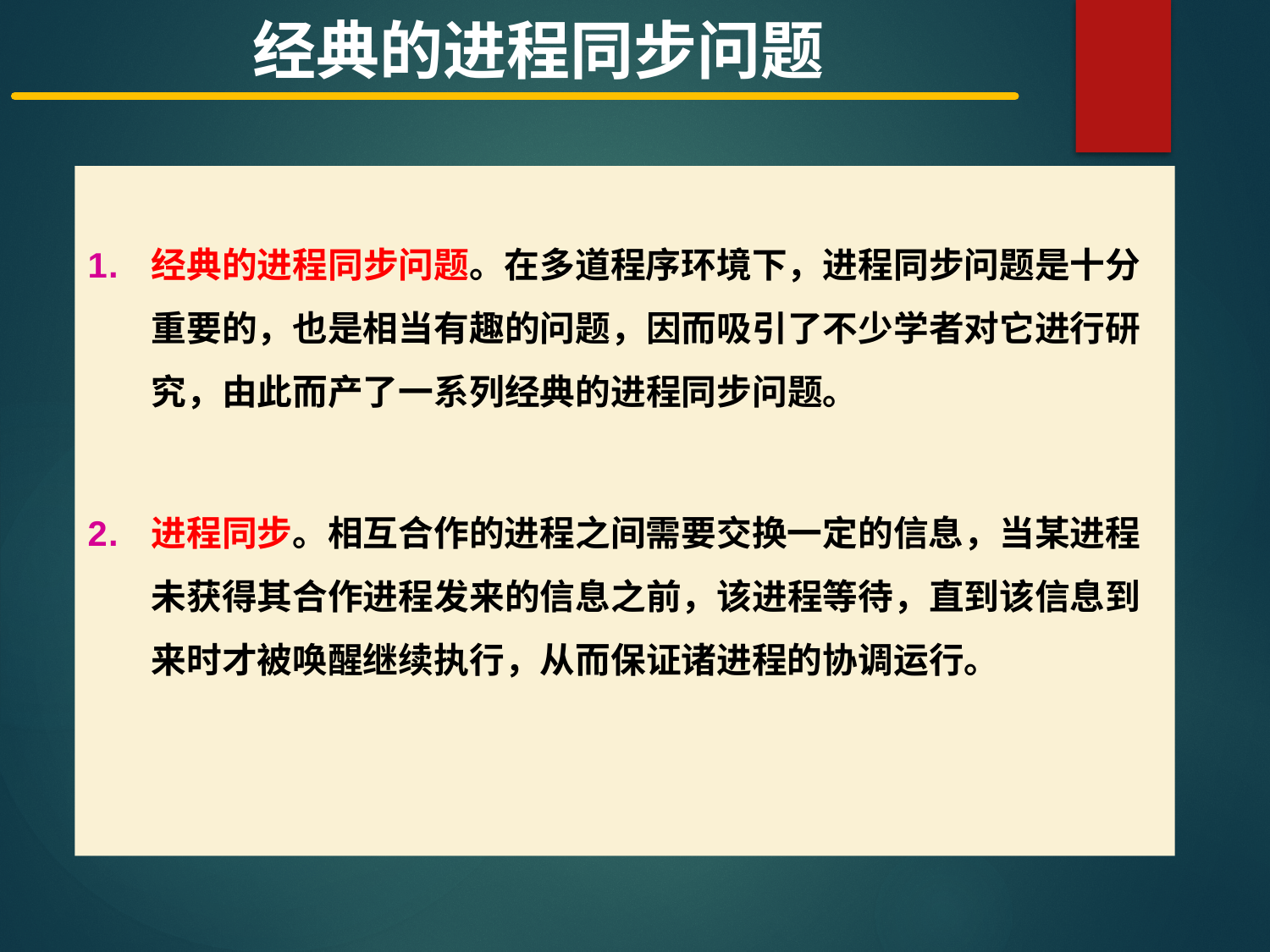

经典的进程同步问题

经典的进程同步问题。在多道程序环境下，进程同步问题是十分重要的，也是相当有趣的问题，因而吸引了不少学者对它进行研究，由此而产了一系列经典的进程同步问题。

进程同步。相互合作的进程之间需要交换一定的信息，当某进程未获得其合作进程发来的信息之前，该进程等待，直到该信息到来时才被唤醒继续执行，从而保证诸进程的协调运行。